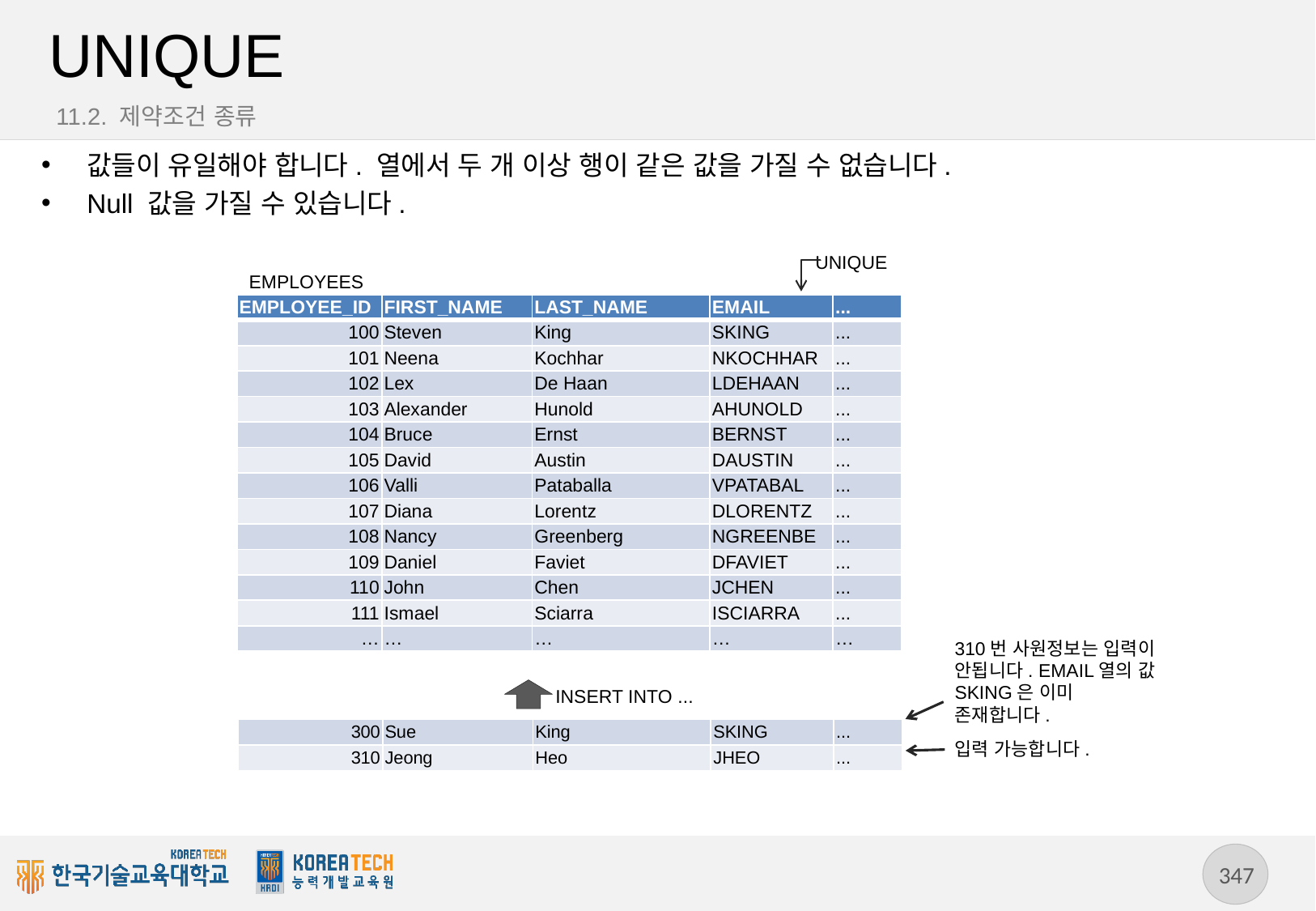

# UNIQUE
11.2. 제약조건 종류
값들이 유일해야 합니다. 열에서 두 개 이상 행이 같은 값을 가질 수 없습니다.
Null 값을 가질 수 있습니다.
UNIQUE
EMPLOYEES
| EMPLOYEE\_ID | FIRST\_NAME | LAST\_NAME | EMAIL | ... |
| --- | --- | --- | --- | --- |
| 100 | Steven | King | SKING | ... |
| 101 | Neena | Kochhar | NKOCHHAR | ... |
| 102 | Lex | De Haan | LDEHAAN | ... |
| 103 | Alexander | Hunold | AHUNOLD | ... |
| 104 | Bruce | Ernst | BERNST | ... |
| 105 | David | Austin | DAUSTIN | ... |
| 106 | Valli | Pataballa | VPATABAL | ... |
| 107 | Diana | Lorentz | DLORENTZ | ... |
| 108 | Nancy | Greenberg | NGREENBE | ... |
| 109 | Daniel | Faviet | DFAVIET | ... |
| 110 | John | Chen | JCHEN | ... |
| 111 | Ismael | Sciarra | ISCIARRA | ... |
| … | … | … | … | … |
310번 사원정보는 입력이 안됩니다. EMAIL열의 값 SKING은 이미 존재합니다.
INSERT INTO ...

| 300 | Sue | King | SKING | ... |
| --- | --- | --- | --- | --- |
| 310 | Jeong | Heo | JHEO | ... |
입력 가능합니다.